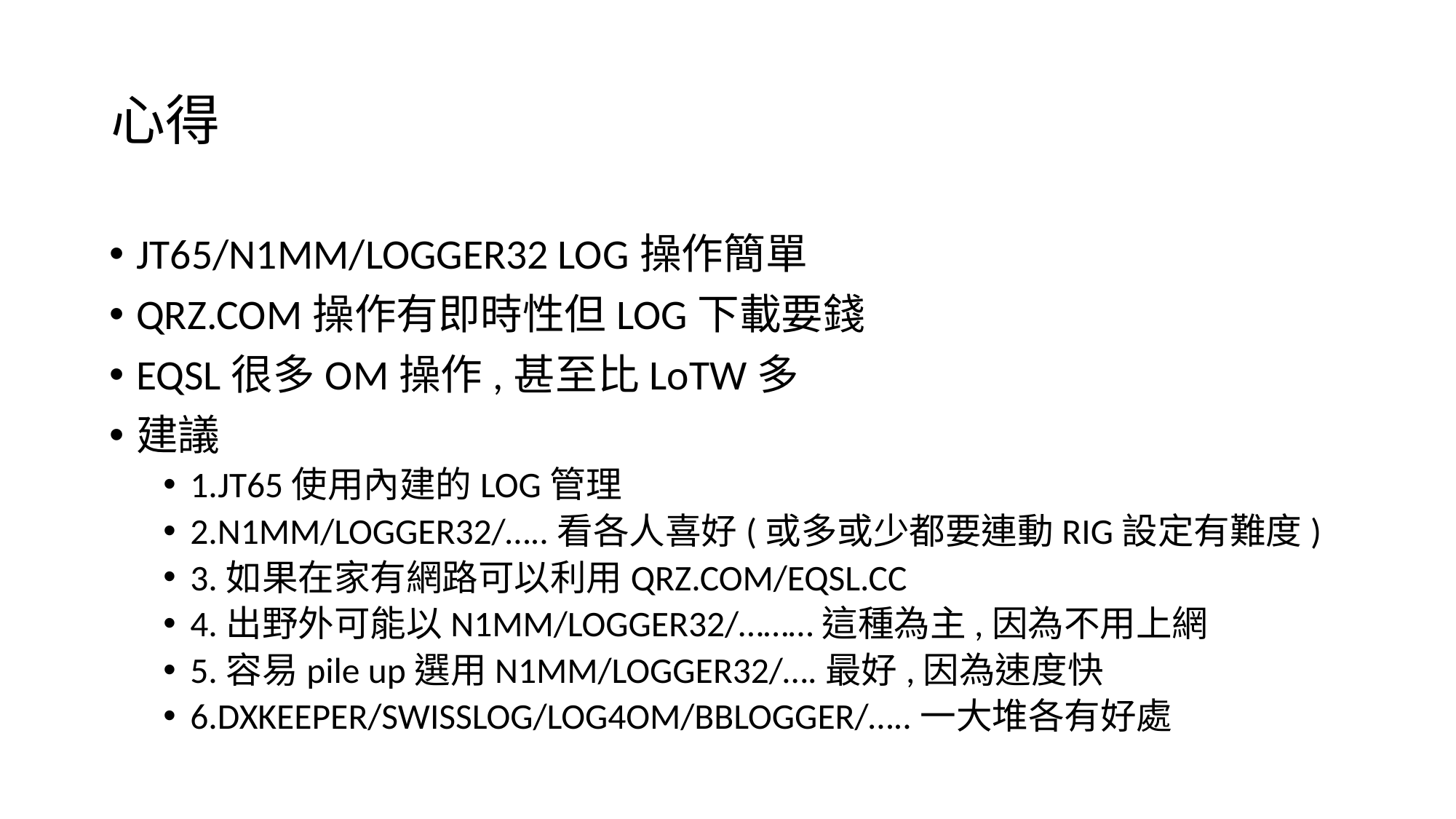

# 心得
JT65/N1MM/LOGGER32 LOG操作簡單
QRZ.COM操作有即時性但LOG下載要錢
EQSL很多OM操作,甚至比LoTW多
建議
1.JT65使用內建的LOG管理
2.N1MM/LOGGER32/…..看各人喜好(或多或少都要連動RIG設定有難度)
3.如果在家有網路可以利用QRZ.COM/EQSL.CC
4.出野外可能以N1MM/LOGGER32/………這種為主,因為不用上網
5.容易pile up選用N1MM/LOGGER32/….最好,因為速度快
6.DXKEEPER/SWISSLOG/LOG4OM/BBLOGGER/…..一大堆各有好處